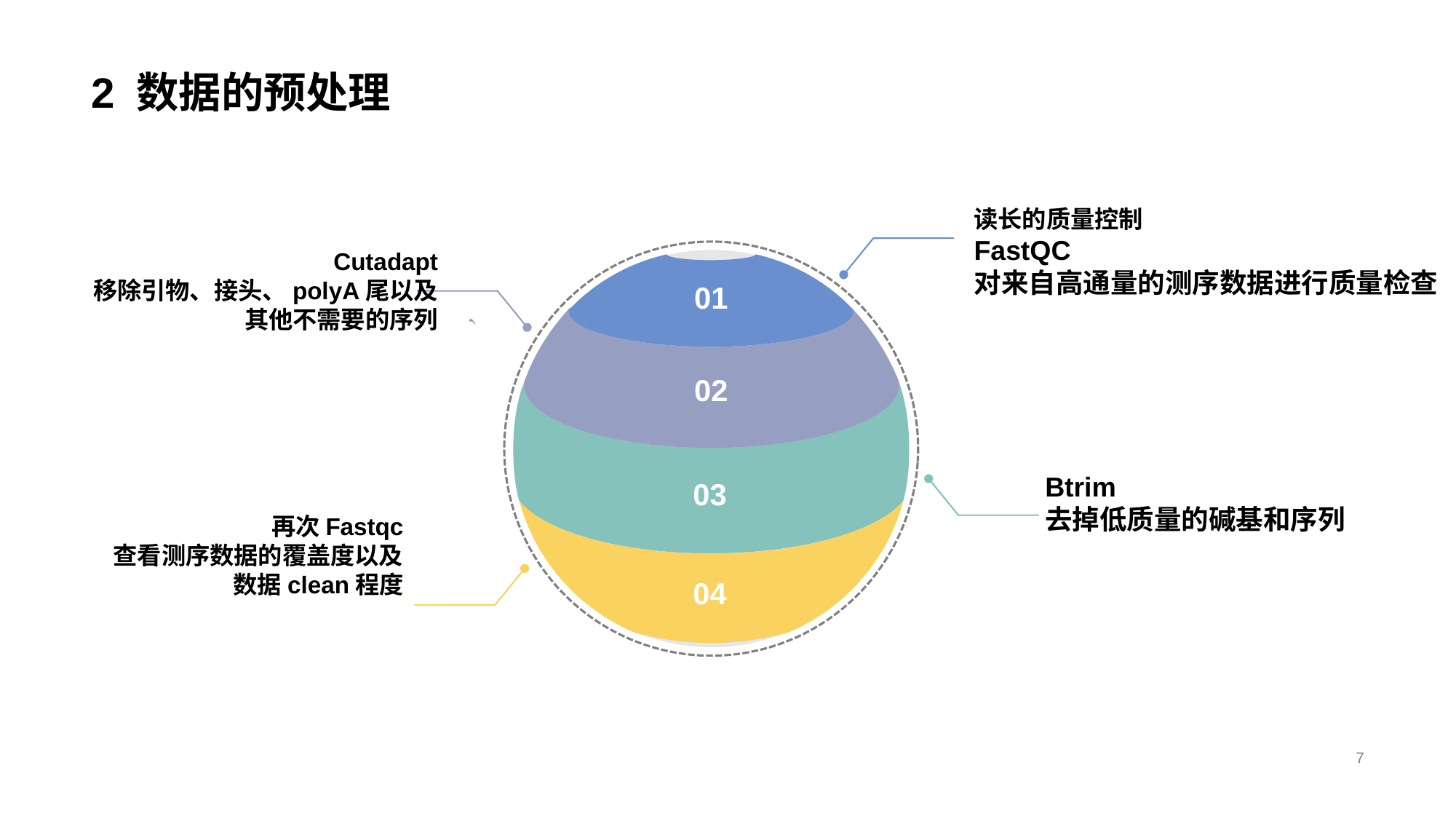

# 2 数据的预处理
Cutadapt
移除引物、接头、polyA尾以及
其他不需要的序列

01

02

03

04
读长的质量控制
FastQC
对来自高通量的测序数据进行质量检查

Btrim
去掉低质量的碱基和序列

再次Fastqc
查看测序数据的覆盖度以及
数据clean程度
7